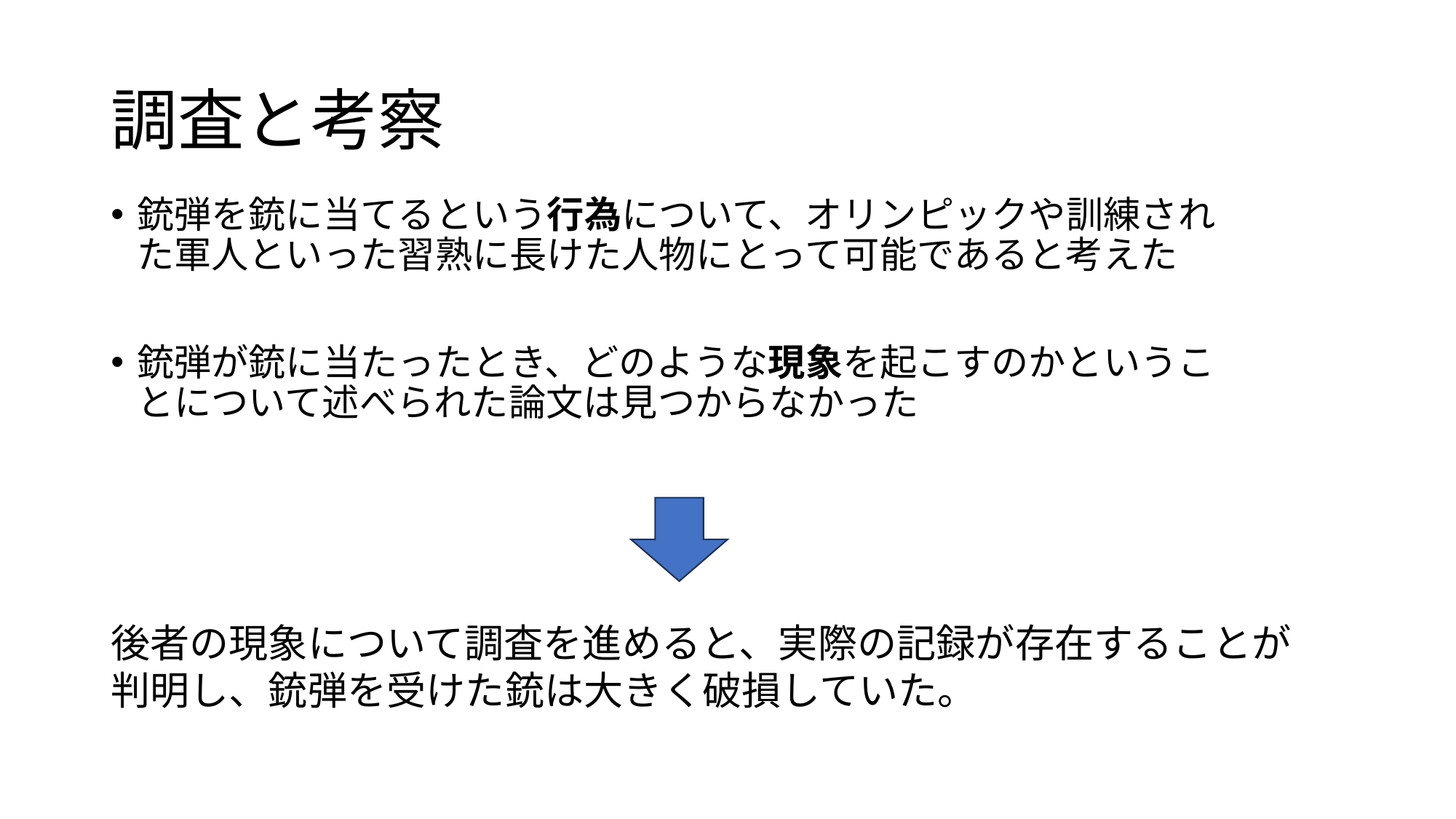

# 調査と考察
銃弾を銃に当てるという行為について、オリンピックや訓練された軍人といった習熟に長けた人物にとって可能であると考えた

銃弾が銃に当たったとき、どのような現象を起こすのかということについて述べられた論文は見つからなかった

後者の現象について調査を進めると、実際の記録が存在することが判明し、銃弾を受けた銃は大きく破損していた。